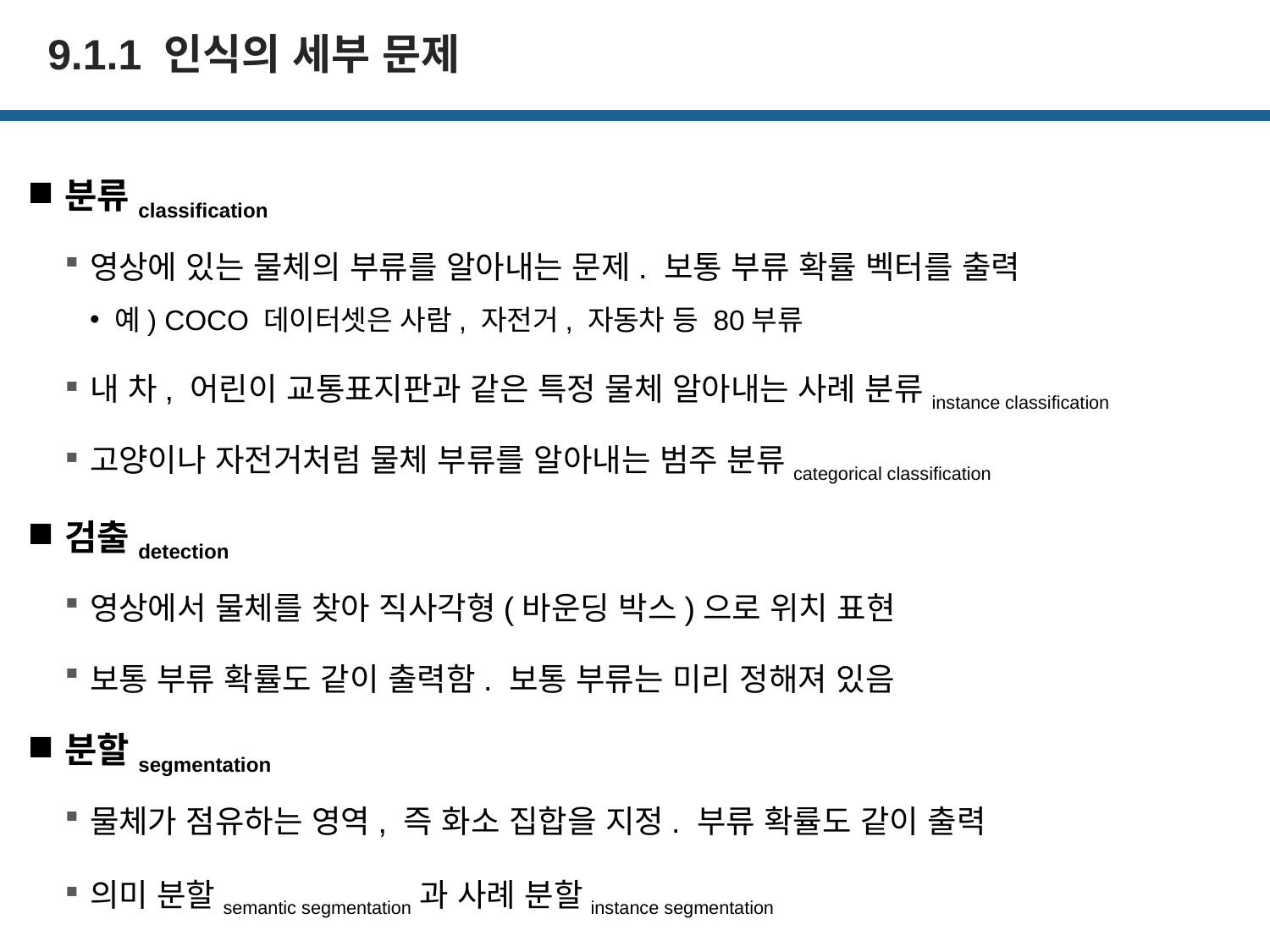

# 9.1.1 인식의 세부 문제
분류classification
영상에 있는 물체의 부류를 알아내는 문제. 보통 부류 확률 벡터를 출력
예) COCO 데이터셋은 사람, 자전거, 자동차 등 80부류
내 차, 어린이 교통표지판과 같은 특정 물체 알아내는 사례 분류instance classification
고양이나 자전거처럼 물체 부류를 알아내는 범주 분류categorical classification
검출detection
영상에서 물체를 찾아 직사각형(바운딩 박스)으로 위치 표현
보통 부류 확률도 같이 출력함. 보통 부류는 미리 정해져 있음
분할segmentation
물체가 점유하는 영역, 즉 화소 집합을 지정. 부류 확률도 같이 출력
의미 분할semantic segmentation과 사례 분할instance segmentation